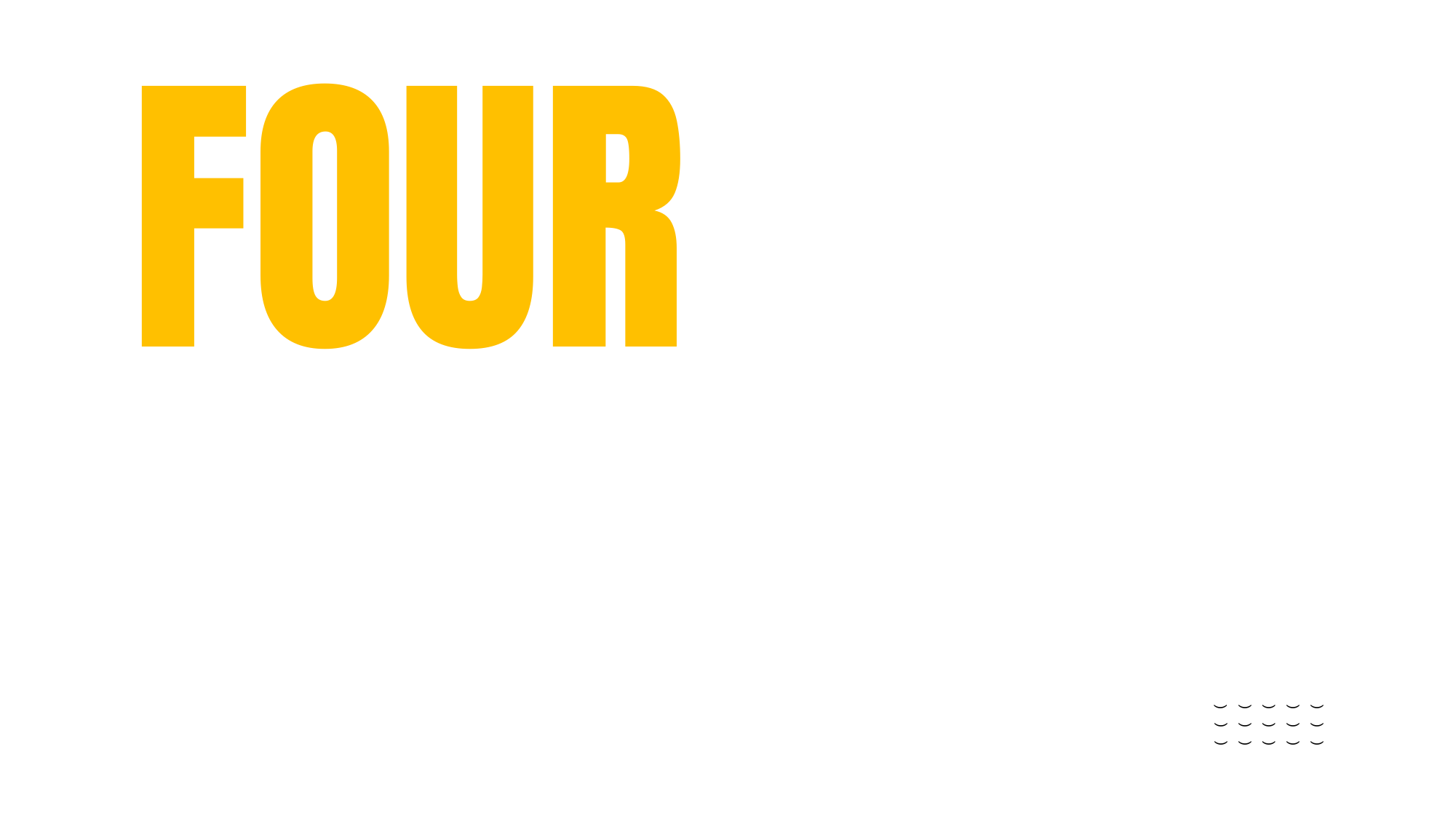

FOUR

IT 开发与展示
IT development &display
(
(
(
(
(
(
(
(
(
(
(
(
(
(
(